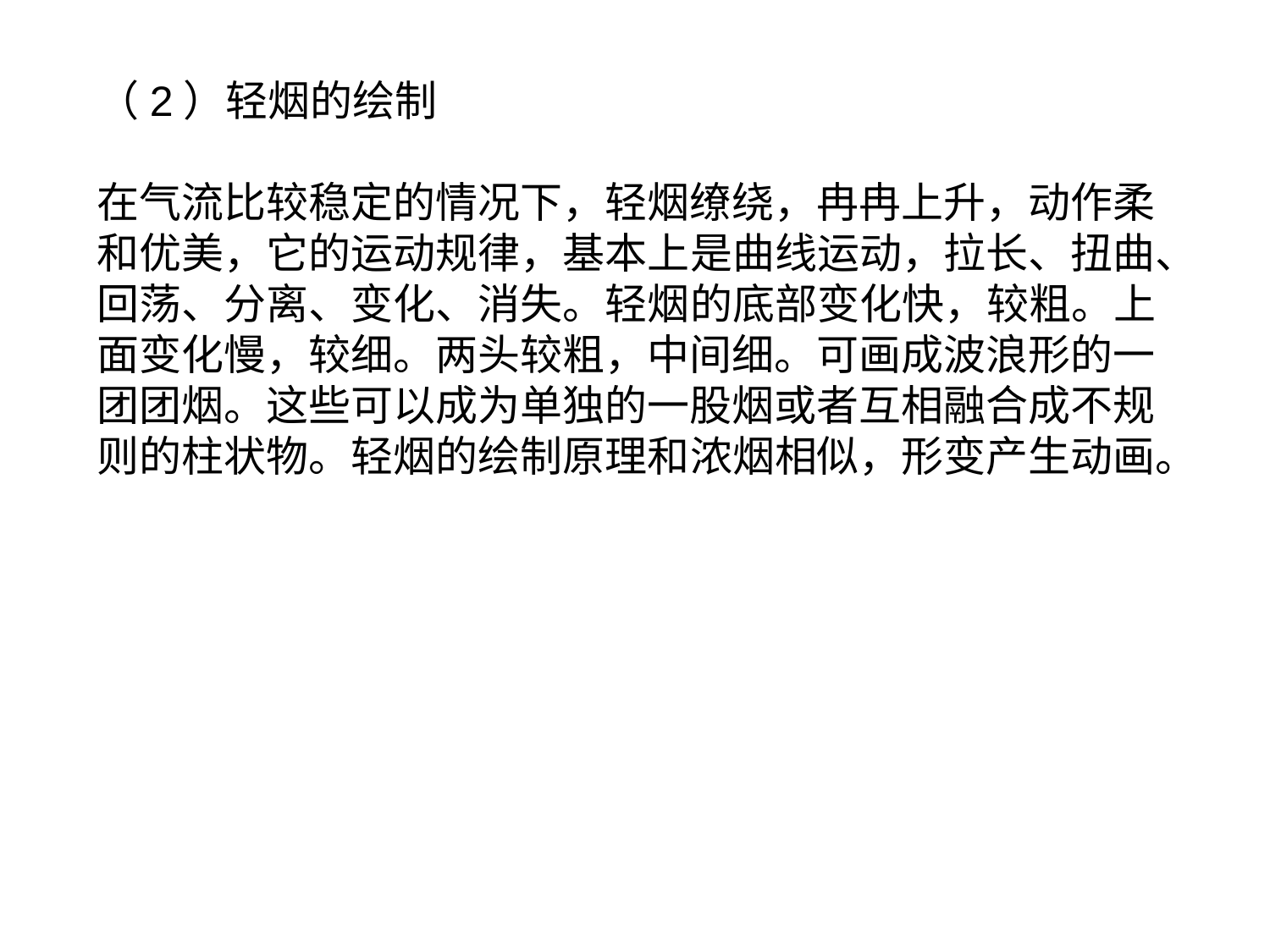

（2）轻烟的绘制

在气流比较稳定的情况下，轻烟缭绕，冉冉上升，动作柔
和优美，它的运动规律，基本上是曲线运动，拉长、扭曲、
回荡、分离、变化、消失。轻烟的底部变化快，较粗。上
面变化慢，较细。两头较粗，中间细。可画成波浪形的一
团团烟。这些可以成为单独的一股烟或者互相融合成不规
则的柱状物。轻烟的绘制原理和浓烟相似，形变产生动画。